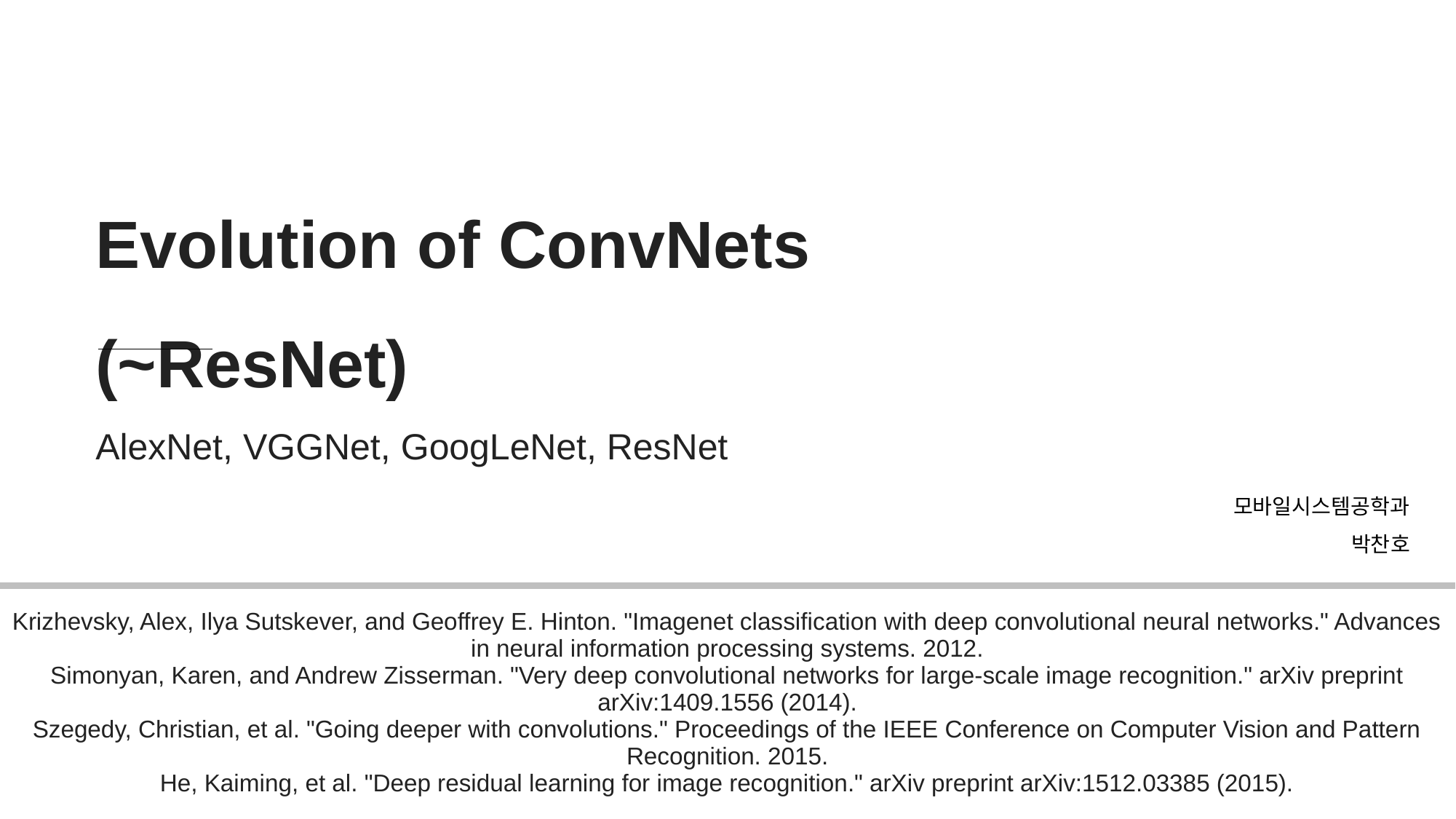

Evolution of ConvNets (~ResNet)
AlexNet, VGGNet, GoogLeNet, ResNet
모바일시스템공학과
박찬호
| Krizhevsky, Alex, Ilya Sutskever, and Geoffrey E. Hinton. "Imagenet classification with deep convolutional neural networks." Advances in neural information processing systems. 2012. Simonyan, Karen, and Andrew Zisserman. "Very deep convolutional networks for large-scale image recognition." arXiv preprint arXiv:1409.1556 (2014). Szegedy, Christian, et al. "Going deeper with convolutions." Proceedings of the IEEE Conference on Computer Vision and Pattern Recognition. 2015. He, Kaiming, et al. "Deep residual learning for image recognition." arXiv preprint arXiv:1512.03385 (2015). |
| --- |